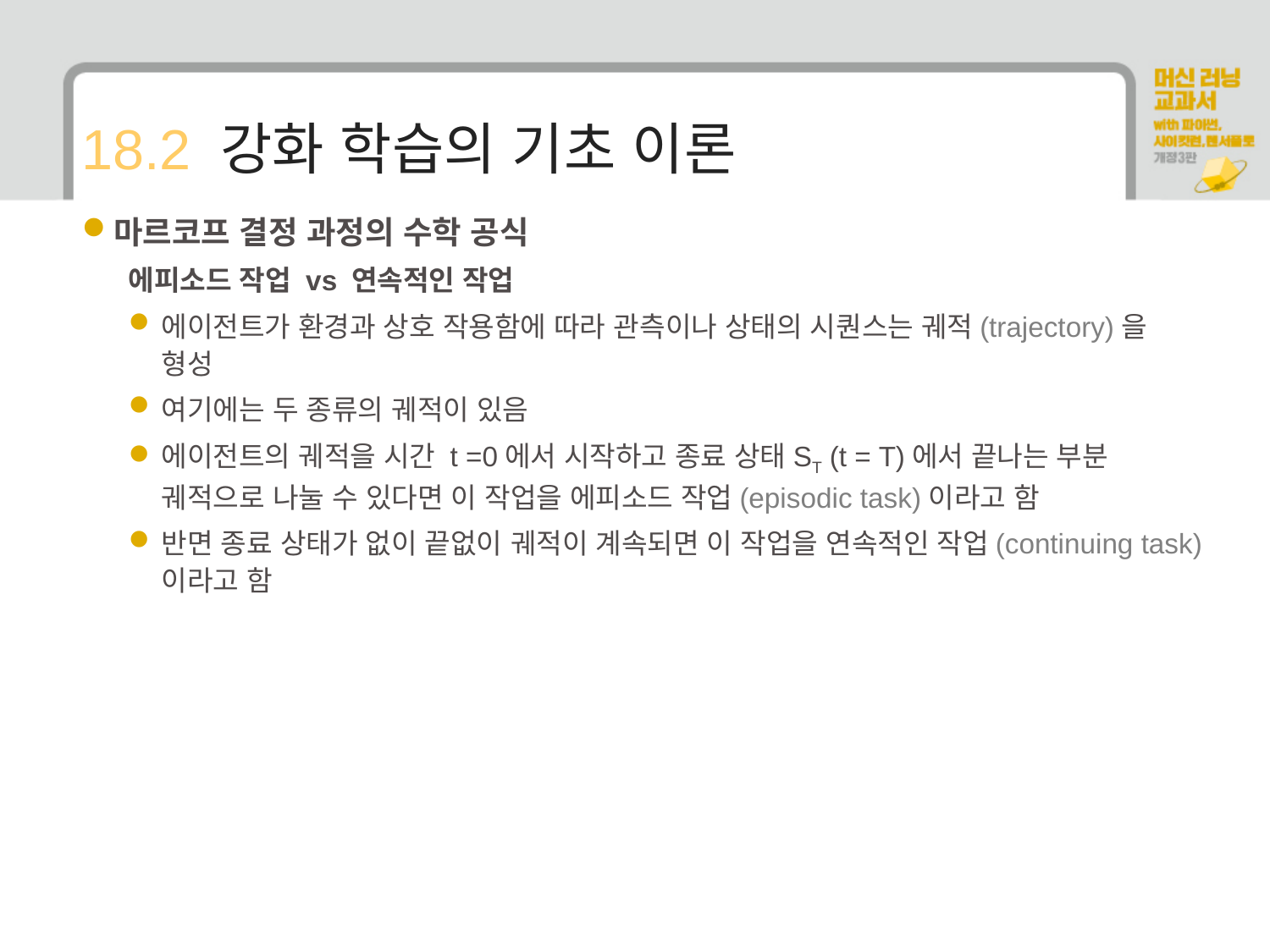

# 18.2 강화 학습의 기초 이론
마르코프 결정 과정의 수학 공식
에피소드 작업 vs 연속적인 작업
에이전트가 환경과 상호 작용함에 따라 관측이나 상태의 시퀀스는 궤적(trajectory)을 형성
여기에는 두 종류의 궤적이 있음
에이전트의 궤적을 시간 t =0에서 시작하고 종료 상태ST (t = T)에서 끝나는 부분 궤적으로 나눌 수 있다면 이 작업을 에피소드 작업(episodic task)이라고 함
반면 종료 상태가 없이 끝없이 궤적이 계속되면 이 작업을 연속적인 작업(continuing task)이라고 함